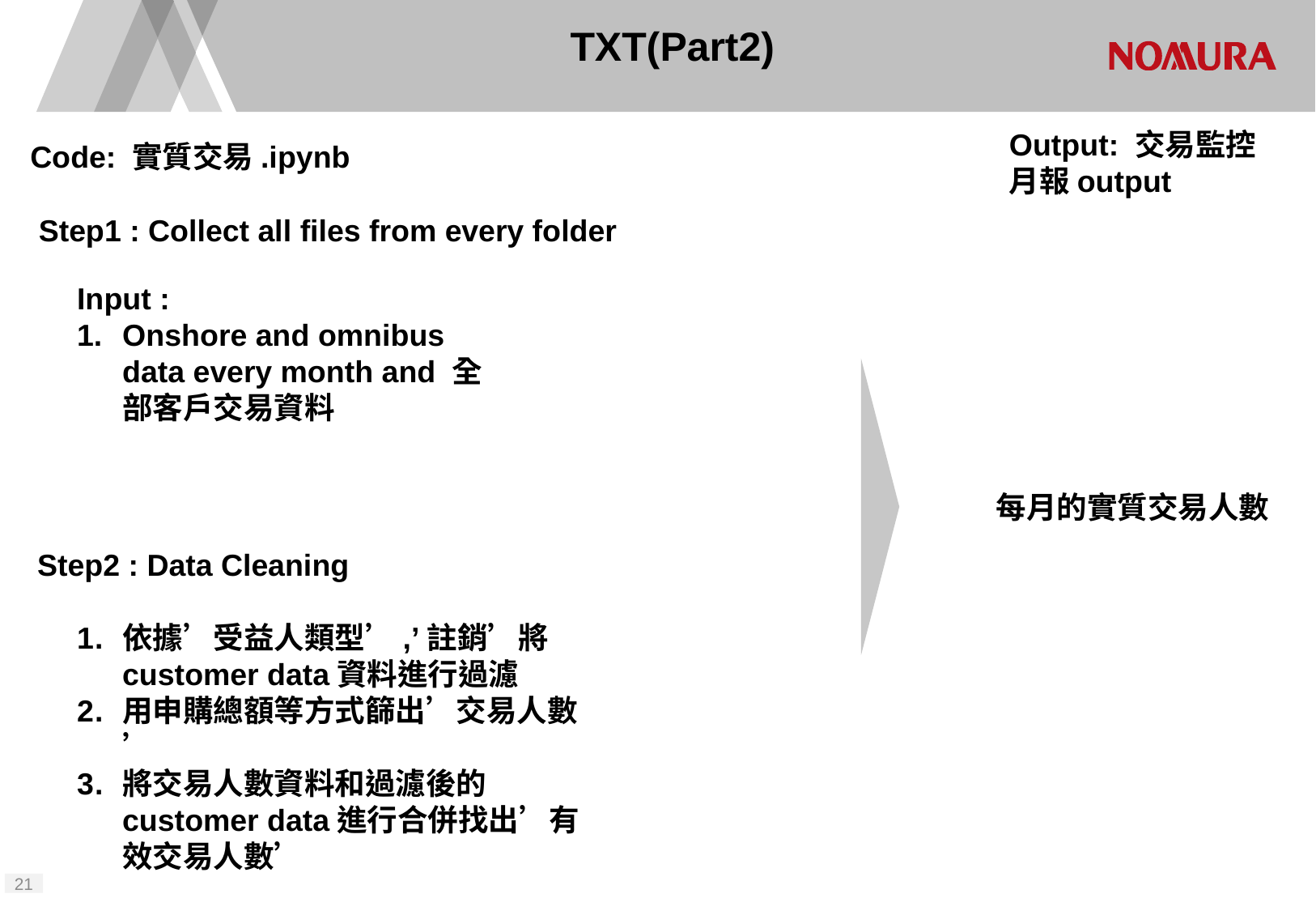

# TXT(Part2)
Output: 交易監控
月報output
Code: 實質交易.ipynb
Step1 : Collect all files from every folder
Input :
Onshore and omnibus data every month and 全部客戶交易資料
每月的實質交易人數

Step2 : Data Cleaning
依據’受益人類型’,’註銷’將customer data資料進行過濾
用申購總額等方式篩出’交易人數’
將交易人數資料和過濾後的customer data進行合併找出’有效交易人數’
21